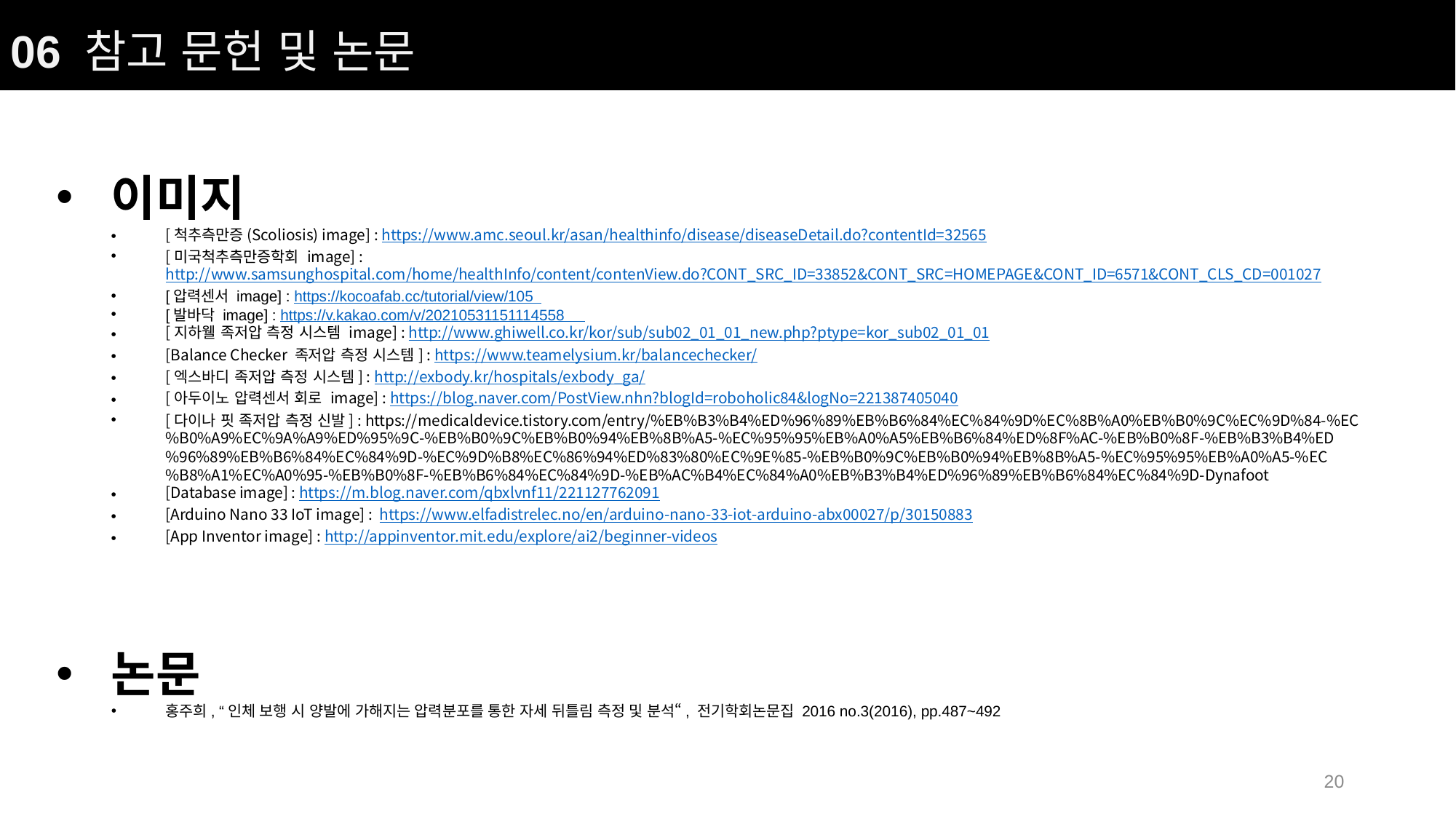

06 참고 문헌 및 논문
이미지
[척추측만증(Scoliosis) image] : https://www.amc.seoul.kr/asan/healthinfo/disease/diseaseDetail.do?contentId=32565
[미국척추측만증학회 image] : http://www.samsunghospital.com/home/healthInfo/content/contenView.do?CONT_SRC_ID=33852&CONT_SRC=HOMEPAGE&CONT_ID=6571&CONT_CLS_CD=001027
[압력센서 image] : https://kocoafab.cc/tutorial/view/105
[발바닥 image] : https://v.kakao.com/v/20210531151114558
[지하웰 족저압 측정 시스템 image] : http://www.ghiwell.co.kr/kor/sub/sub02_01_01_new.php?ptype=kor_sub02_01_01
[Balance Checker 족저압 측정 시스템] : https://www.teamelysium.kr/balancechecker/
[엑스바디 족저압 측정 시스템] : http://exbody.kr/hospitals/exbody_ga/
[아두이노 압력센서 회로 image] : https://blog.naver.com/PostView.nhn?blogId=roboholic84&logNo=221387405040
[다이나 핏 족저압 측정 신발] : https://medicaldevice.tistory.com/entry/%EB%B3%B4%ED%96%89%EB%B6%84%EC%84%9D%EC%8B%A0%EB%B0%9C%EC%9D%84-%EC%B0%A9%EC%9A%A9%ED%95%9C-%EB%B0%9C%EB%B0%94%EB%8B%A5-%EC%95%95%EB%A0%A5%EB%B6%84%ED%8F%AC-%EB%B0%8F-%EB%B3%B4%ED%96%89%EB%B6%84%EC%84%9D-%EC%9D%B8%EC%86%94%ED%83%80%EC%9E%85-%EB%B0%9C%EB%B0%94%EB%8B%A5-%EC%95%95%EB%A0%A5-%EC%B8%A1%EC%A0%95-%EB%B0%8F-%EB%B6%84%EC%84%9D-%EB%AC%B4%EC%84%A0%EB%B3%B4%ED%96%89%EB%B6%84%EC%84%9D-Dynafoot
[Database image] : https://m.blog.naver.com/qbxlvnf11/221127762091
[Arduino Nano 33 IoT image] :  https://www.elfadistrelec.no/en/arduino-nano-33-iot-arduino-abx00027/p/30150883
[App Inventor image] : http://appinventor.mit.edu/explore/ai2/beginner-videos

논문
홍주희, “인체 보행 시 양발에 가해지는 압력분포를 통한 자세 뒤틀림 측정 및 분석“, 전기학회논문집 2016 no.3(2016), pp.487~492

20